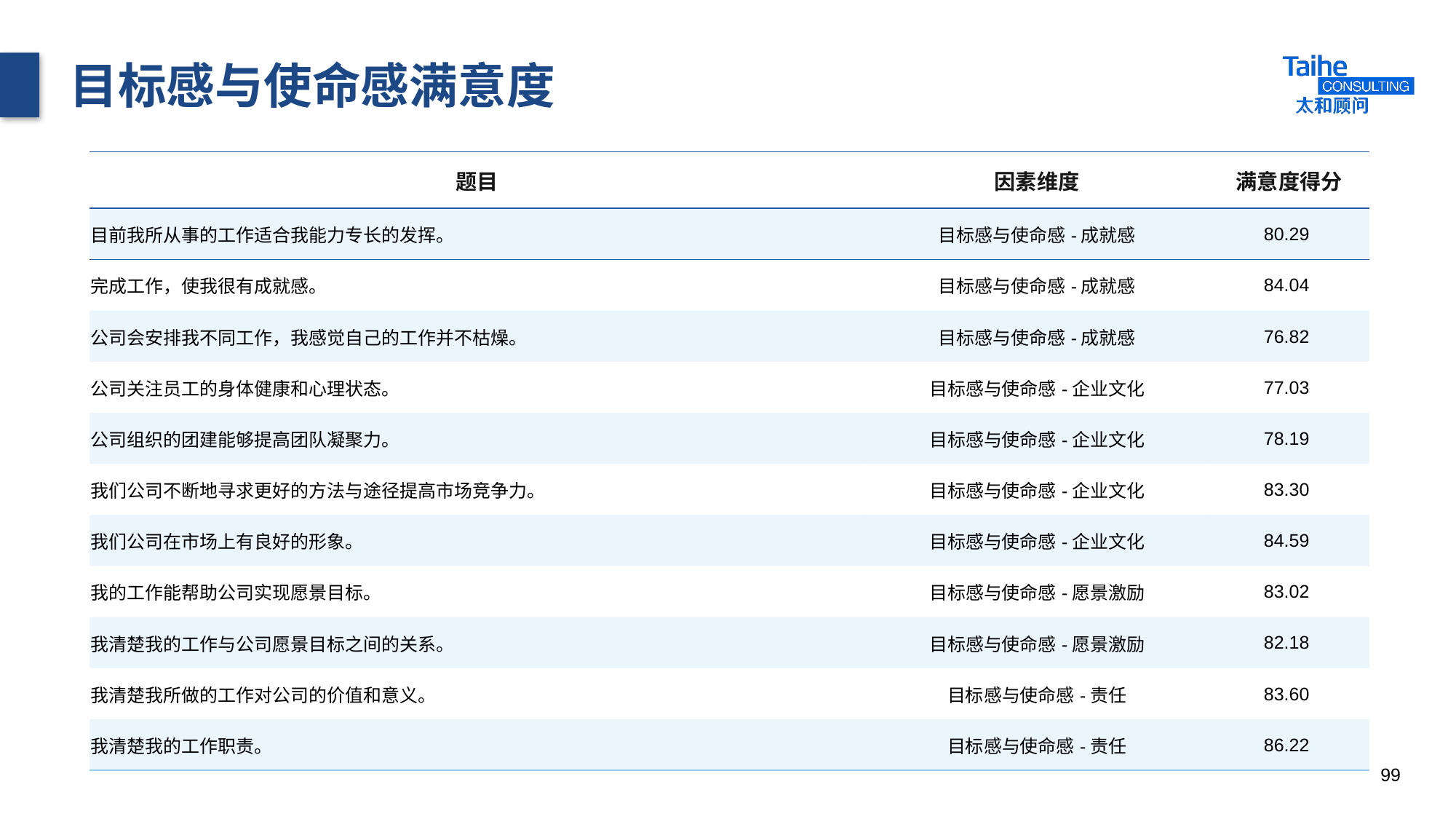

# 目标感与使命感满意度
| 题目 | 因素维度 | 满意度得分 |
| --- | --- | --- |
| 目前我所从事的工作适合我能力专长的发挥。 | 目标感与使命感-成就感 | 80.29 |
| 完成工作，使我很有成就感。 | 目标感与使命感-成就感 | 84.04 |
| 公司会安排我不同工作，我感觉自己的工作并不枯燥。 | 目标感与使命感-成就感 | 76.82 |
| 公司关注员工的身体健康和心理状态。 | 目标感与使命感-企业文化 | 77.03 |
| 公司组织的团建能够提高团队凝聚力。 | 目标感与使命感-企业文化 | 78.19 |
| 我们公司不断地寻求更好的方法与途径提高市场竞争力。 | 目标感与使命感-企业文化 | 83.30 |
| 我们公司在市场上有良好的形象。 | 目标感与使命感-企业文化 | 84.59 |
| 我的工作能帮助公司实现愿景目标。 | 目标感与使命感-愿景激励 | 83.02 |
| 我清楚我的工作与公司愿景目标之间的关系。 | 目标感与使命感-愿景激励 | 82.18 |
| 我清楚我所做的工作对公司的价值和意义。 | 目标感与使命感-责任 | 83.60 |
| 我清楚我的工作职责。 | 目标感与使命感-责任 | 86.22 |
99